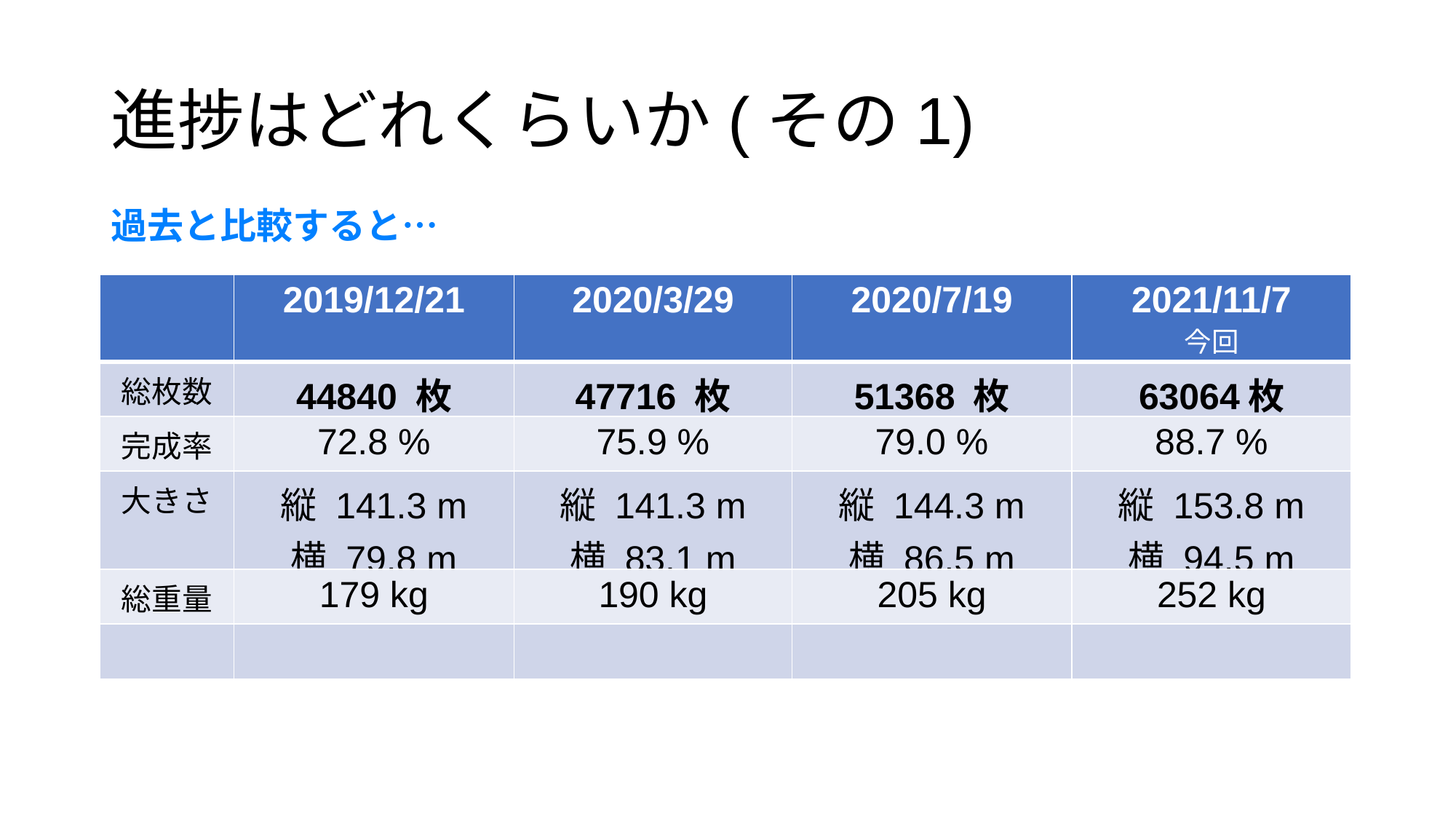

# 進捗はどれくらいか(その1)
過去と比較すると…
|  | 2019/12/21 | 2020/3/29 | 2020/7/19 | 2021/11/7 今回 |
| --- | --- | --- | --- | --- |
| 総枚数 | 44840 枚 | 47716 枚 | 51368 枚 | 63064枚 |
| 完成率 | 72.8 % | 75.9 % | 79.0 % | 88.7 % |
| 大きさ | 縦 141.3 m 横 79.8 m | 縦 141.3 m 横 83.1 m | 縦 144.3 m 横 86.5 m | 縦 153.8 m 横 94.5 m |
| 総重量 | 179 kg | 190 kg | 205 kg | 252 kg |
|  |  |  |  |  |